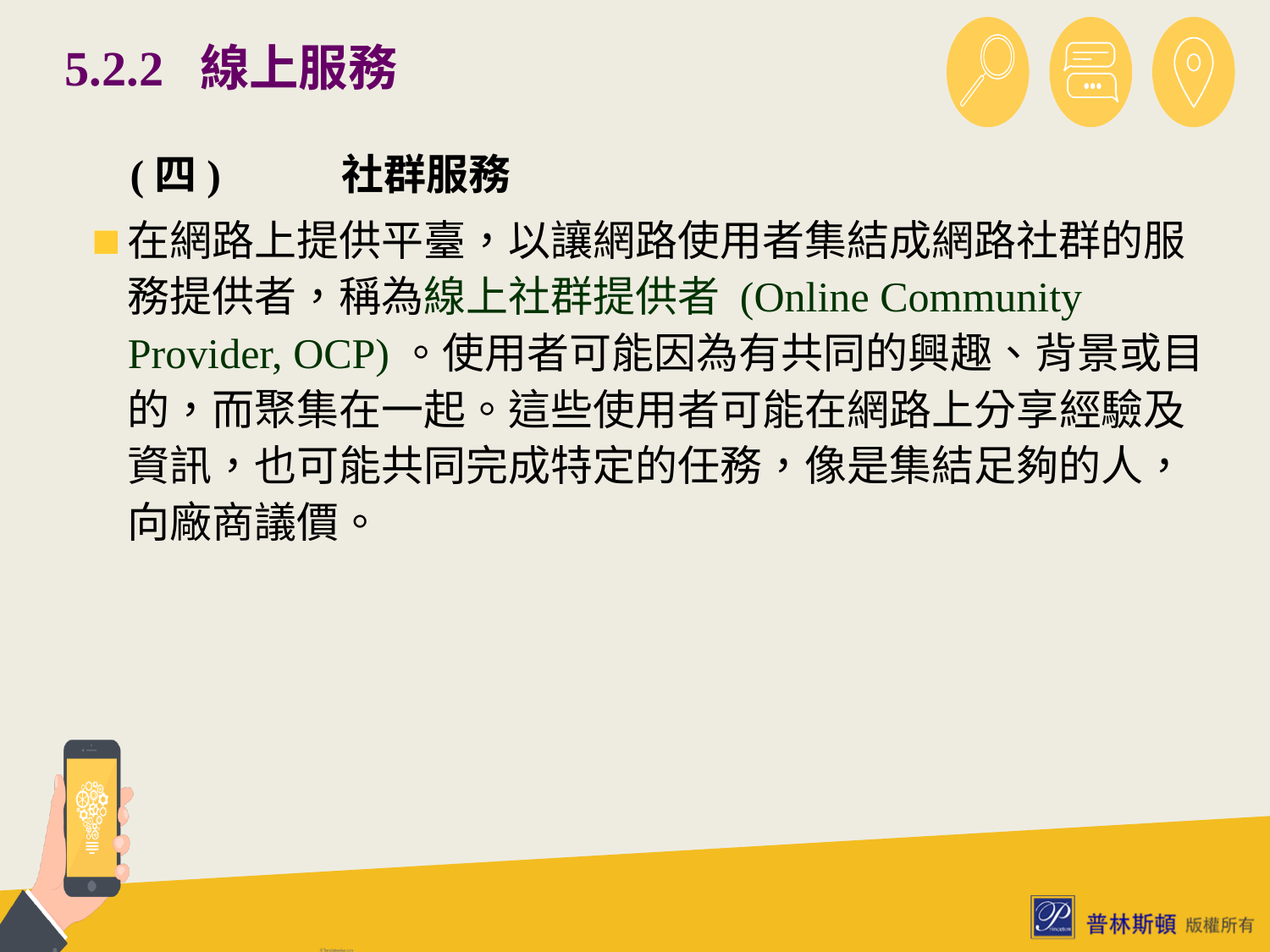

# 5.2.2  線上服務
    (四)	社群服務
在網路上提供平臺，以讓網路使用者集結成網路社群的服務提供者，稱為線上社群提供者 (Online Community Provider, OCP)。使用者可能因為有共同的興趣、背景或目的，而聚集在一起。這些使用者可能在網路上分享經驗及資訊，也可能共同完成特定的任務，像是集結足夠的人，向廠商議價。